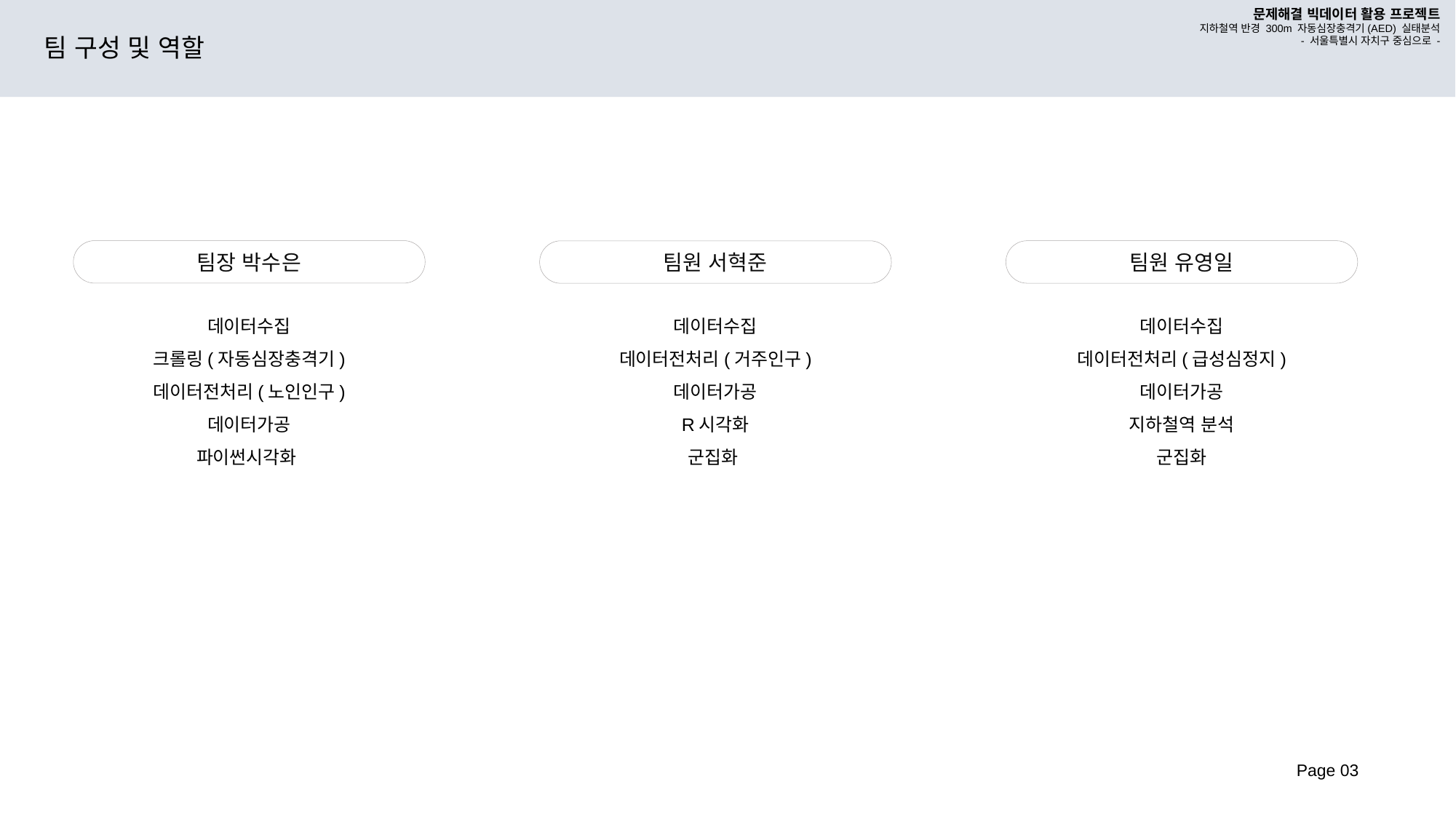

문제해결 빅데이터 활용 프로젝트
지하철역 반경 300m 자동심장충격기(AED) 실태분석
- 서울특별시 자치구 중심으로 -

팀 구성 및 역할
팀장 박수은
데이터수집
크롤링(자동심장충격기)
데이터전처리(노인인구)
데이터가공
파이썬시각화
팀원 유영일
데이터수집
데이터전처리(거주인구)
데이터가공
R시각화
군집화
데이터수집
데이터전처리(급성심정지)
데이터가공
지하철역 분석
군집화

팀원 서혁준
Page 03